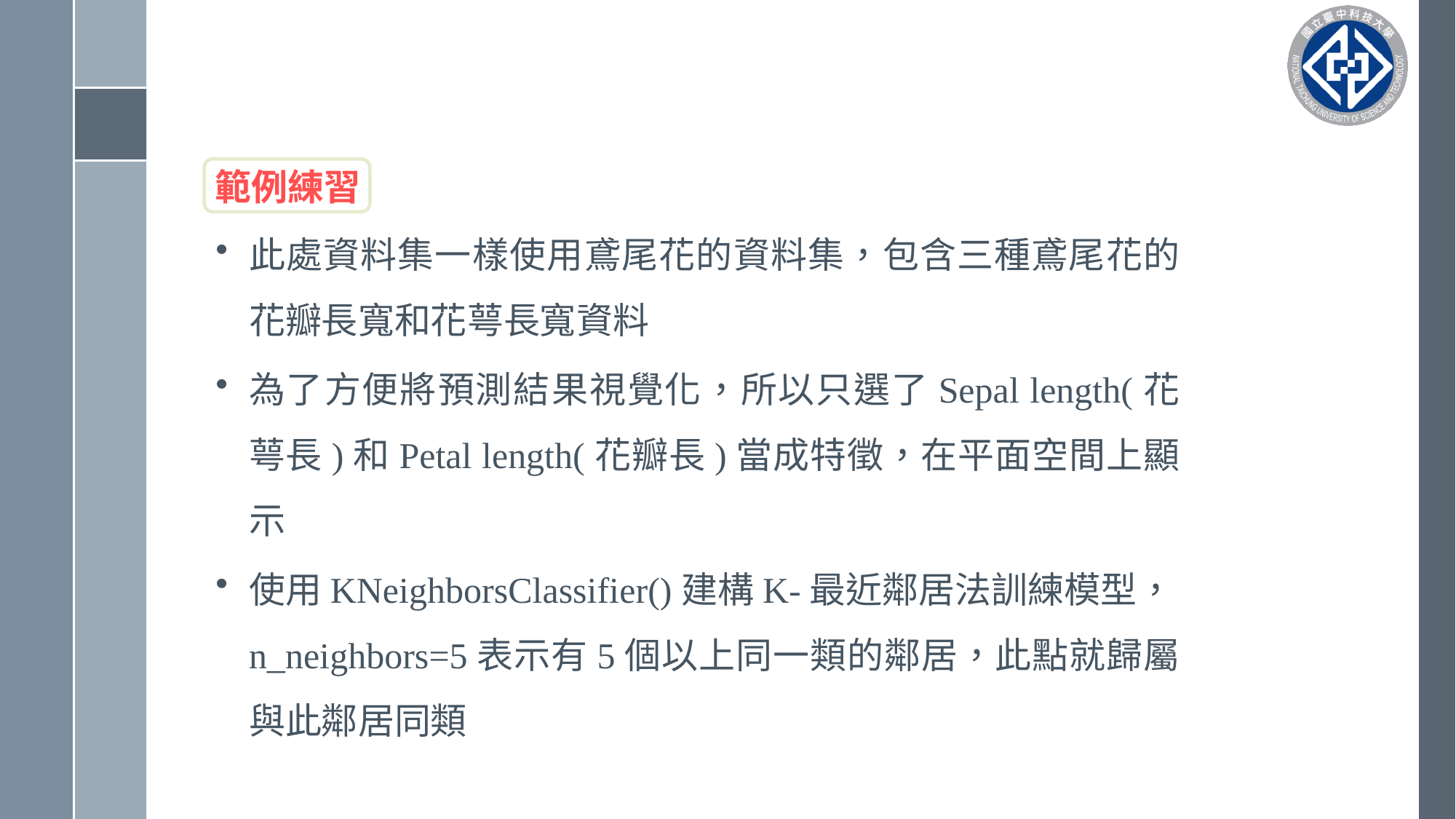

#

範例練習
此處資料集一樣使用鳶尾花的資料集，包含三種鳶尾花的花瓣長寬和花萼長寬資料
為了方便將預測結果視覺化，所以只選了Sepal length(花萼長)和Petal length(花瓣長)當成特徵，在平面空間上顯示
使用KNeighborsClassifier()建構K-最近鄰居法訓練模型，n_neighbors=5表示有5個以上同一類的鄰居，此點就歸屬與此鄰居同類